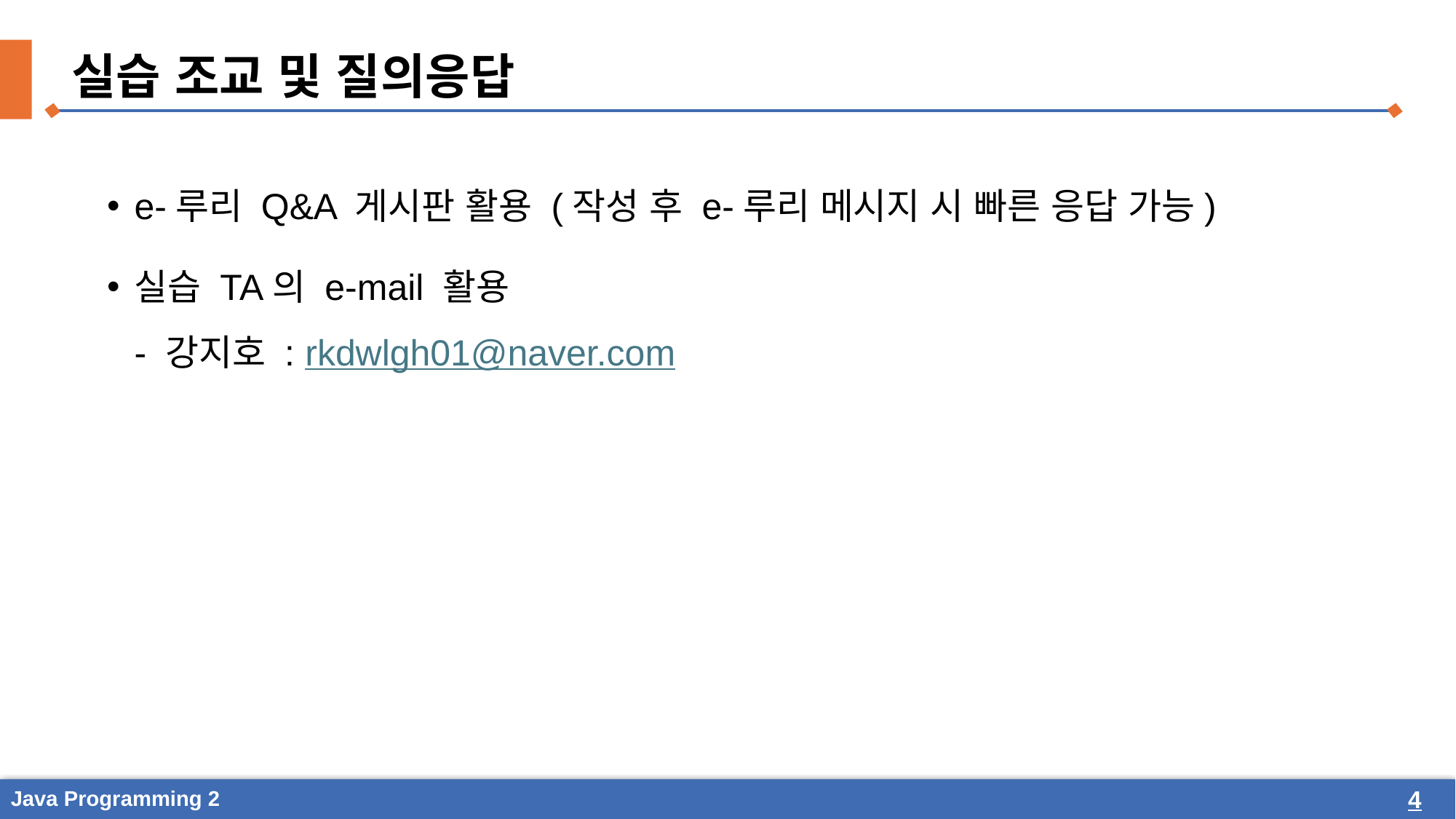

실습 조교 및 질의응답

e-루리 Q&A 게시판 활용 (작성 후 e-루리 메시지 시 빠른 응답 가능)
실습 TA의 e-mail 활용
- 강지호 : rkdwlgh01@naver.com
4

Java Programming 2